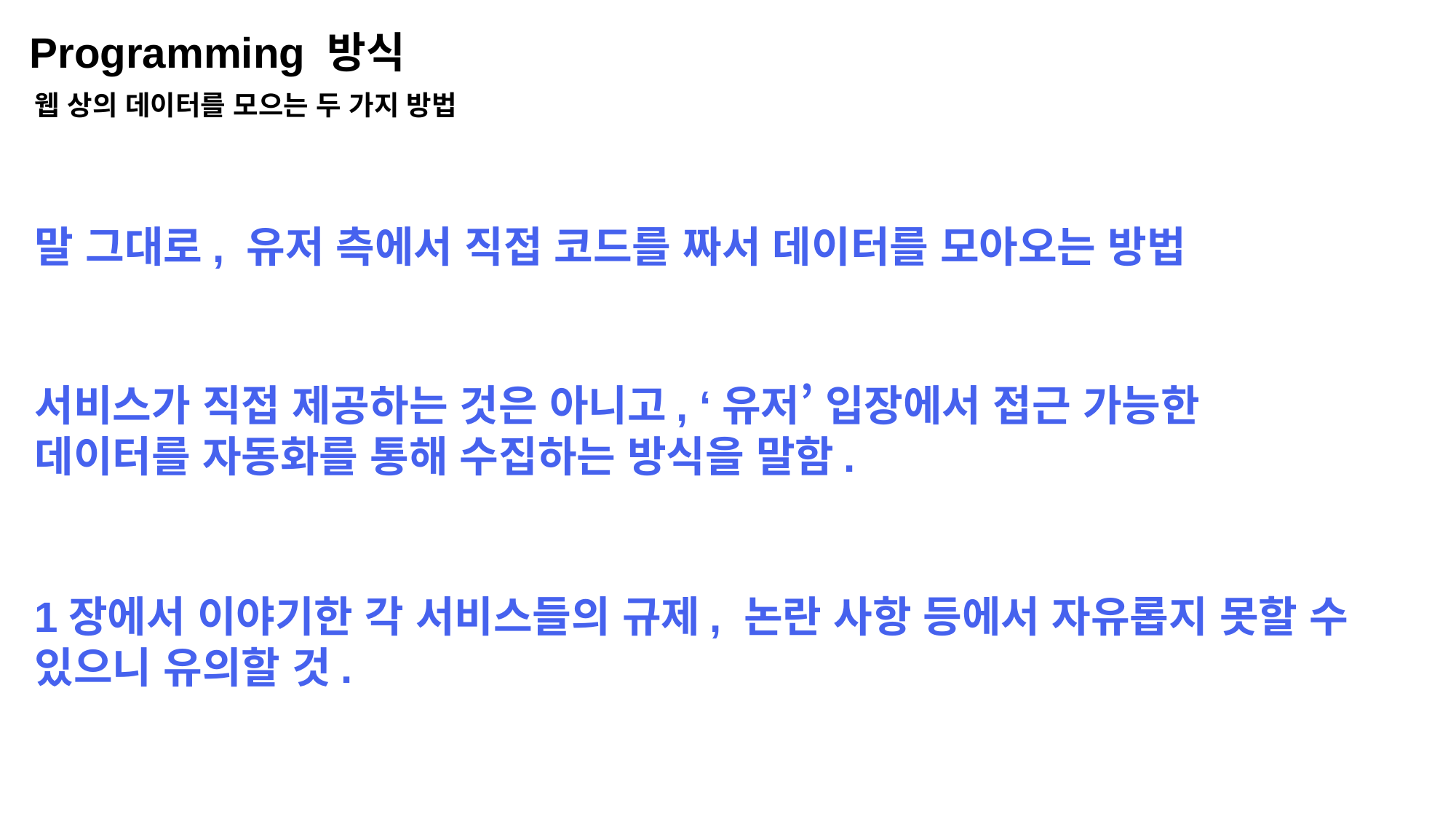

Programming 방식
웹 상의 데이터를 모으는 두 가지 방법
말 그대로, 유저 측에서 직접 코드를 짜서 데이터를 모아오는 방법
서비스가 직접 제공하는 것은 아니고, ‘유저’ 입장에서 접근 가능한 데이터를 자동화를 통해 수집하는 방식을 말함.
1장에서 이야기한 각 서비스들의 규제, 논란 사항 등에서 자유롭지 못할 수 있으니 유의할 것.